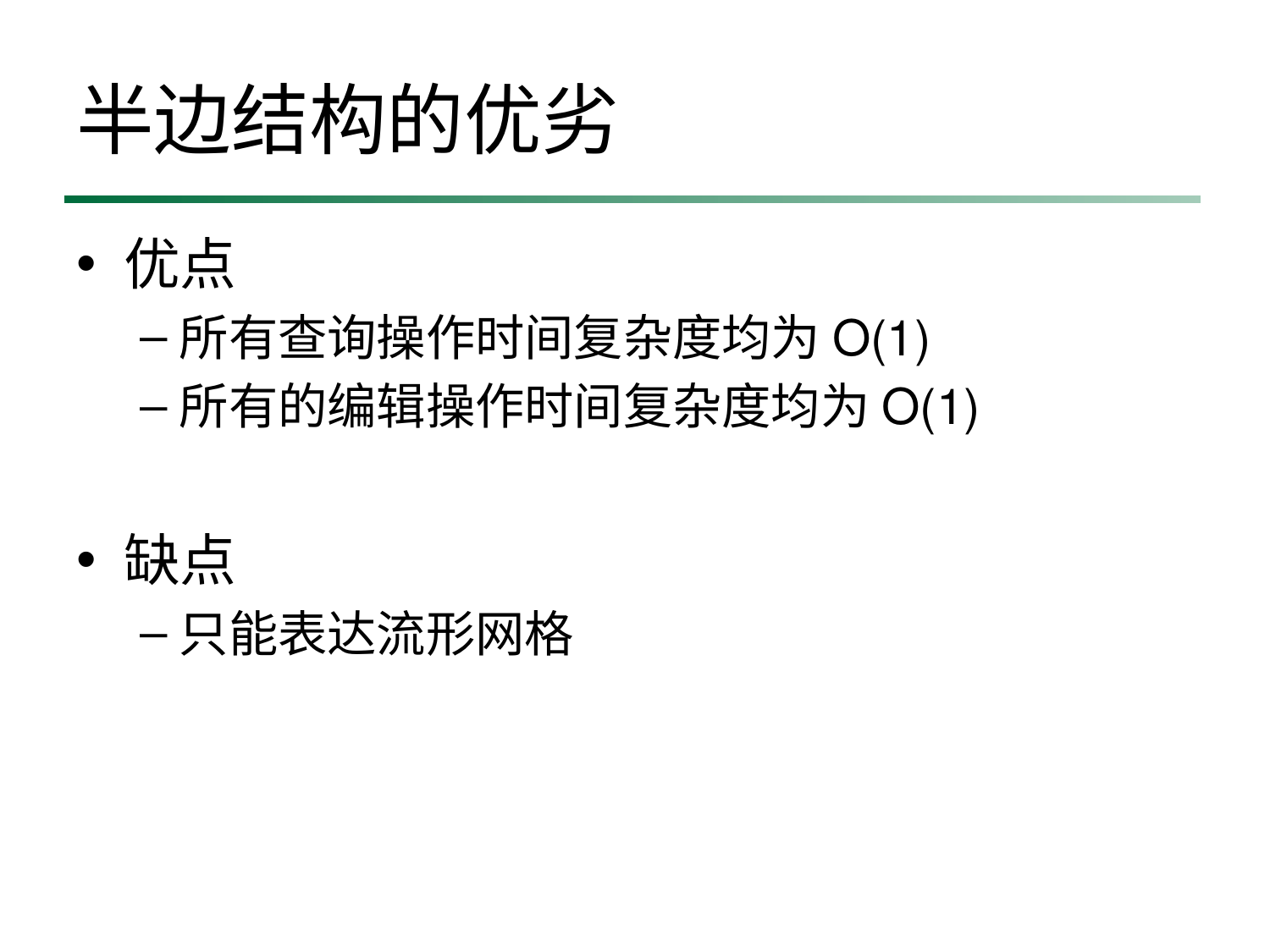

# 半边结构的优劣
优点
所有查询操作时间复杂度均为O(1)
所有的编辑操作时间复杂度均为O(1)

缺点
只能表达流形网格